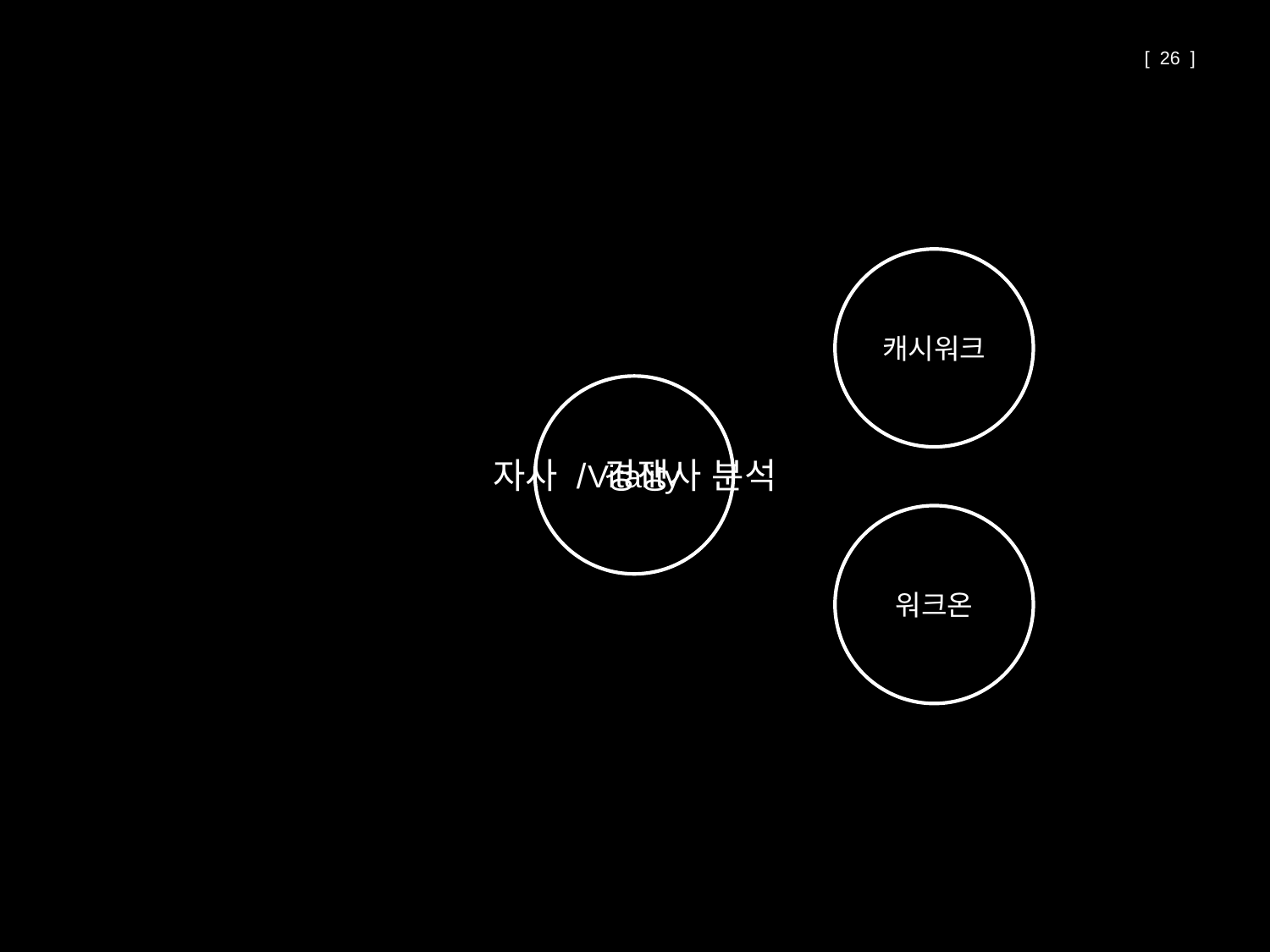

[  26  ]
캐시워크
Vitality
자사 / 경쟁사 분석
워크온